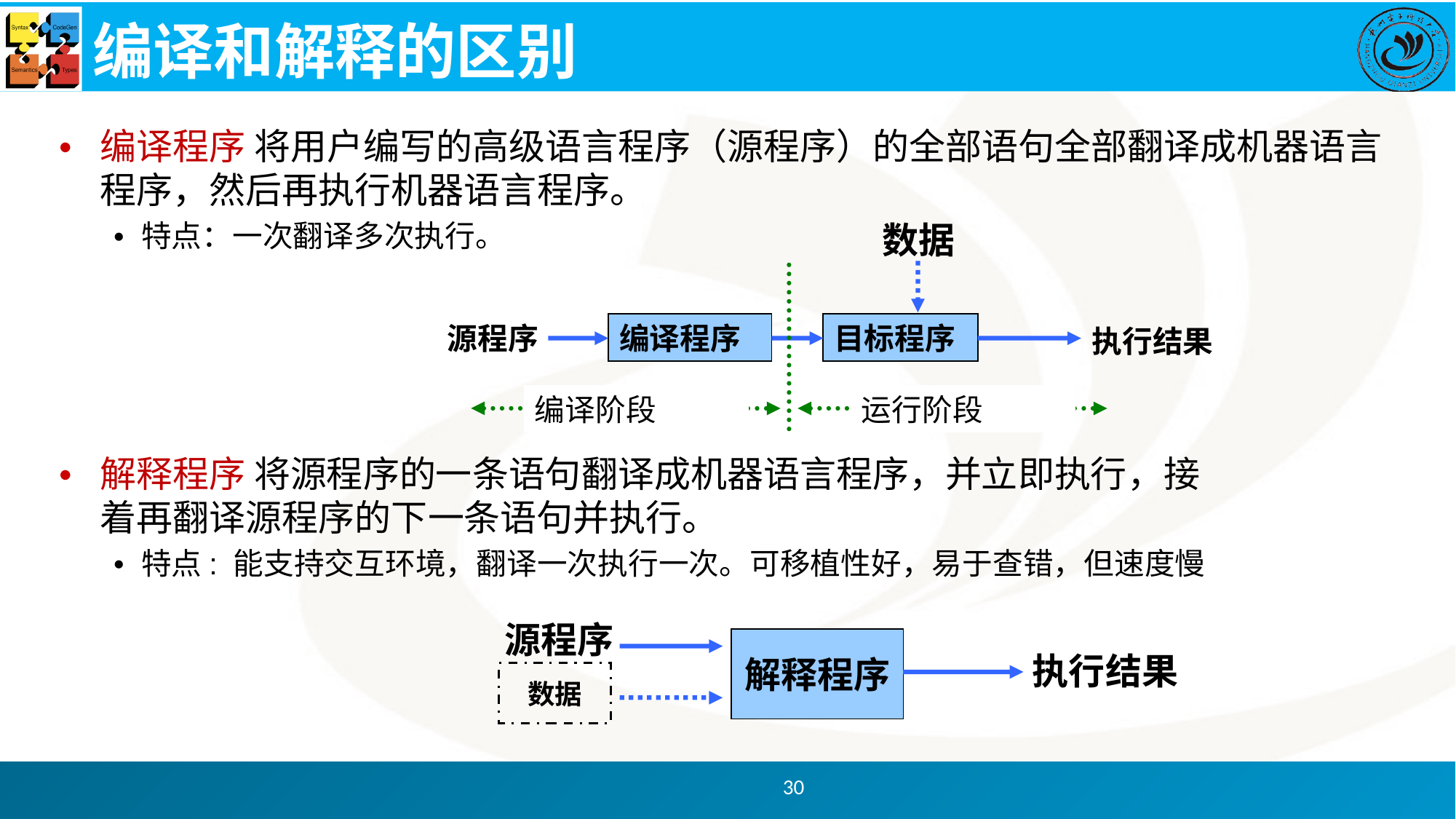

# 编译和解释的区别
编译程序 将用户编写的高级语言程序（源程序）的全部语句全部翻译成机器语言程序，然后再执行机器语言程序。
特点：一次翻译多次执行。
数据

编译程序
目标程序
源程序
执行结果

编译阶段

运行阶段

解释程序 将源程序的一条语句翻译成机器语言程序，并立即执行，接着再翻译源程序的下一条语句并执行。
特点: 能支持交互环境，翻译一次执行一次。可移植性好，易于查错，但速度慢
源程序
解释程序
执行结果

数据

30